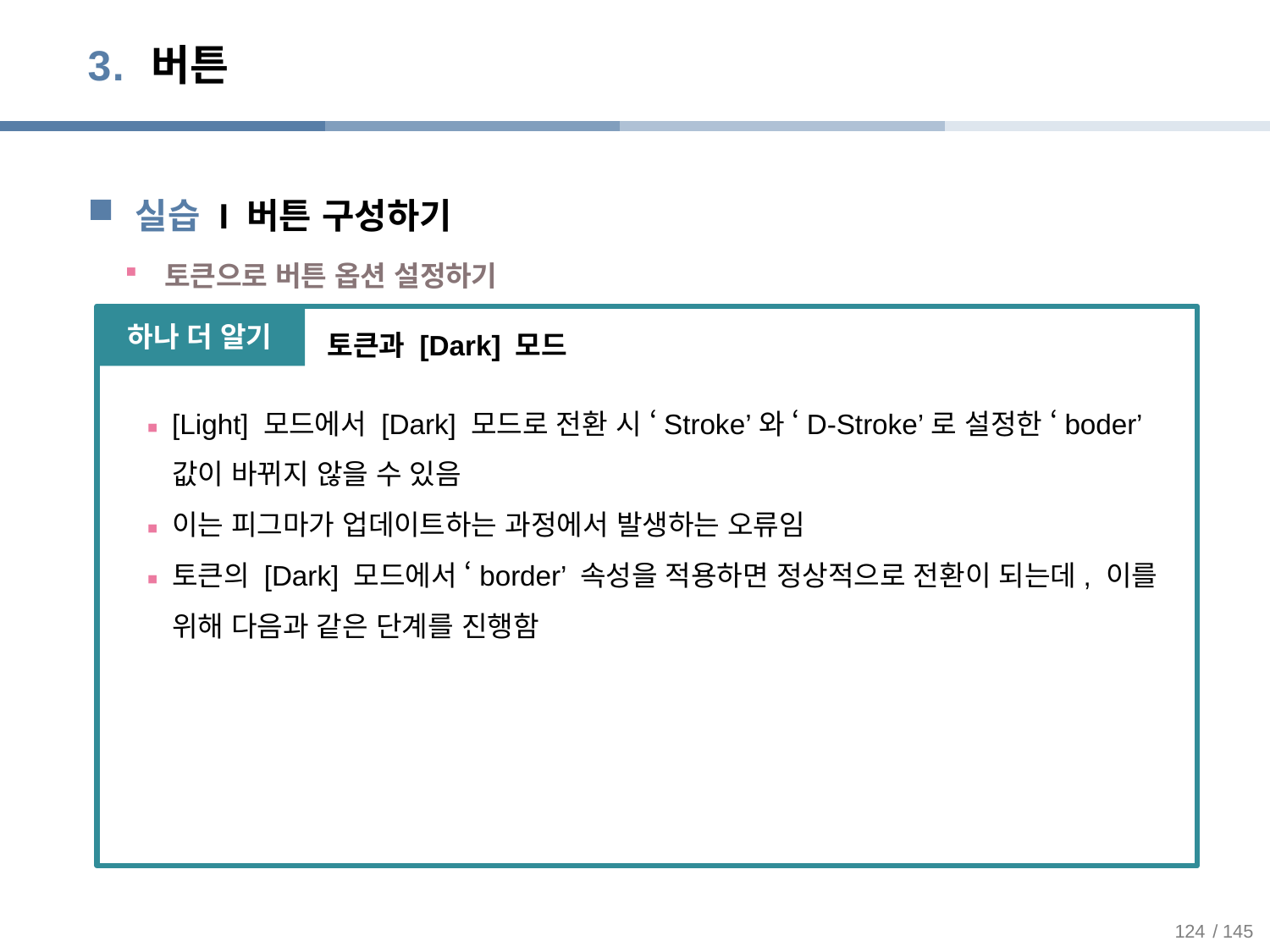

# 버튼
실습 I 버튼 구성하기
토큰으로 버튼 옵션 설정하기
06 키 스크린에 버튼 배치하기
토큰에서 [Dark] 모드를 끄고 [Assets]에 등록된 버튼을 키 스크린으로 배치
각 내용에 맞도록 문자를 변경

하나 더 알기
토큰과 [Dark] 모드
[Light] 모드에서 [Dark] 모드로 전환 시 ‘Stroke’와 ‘D-Stroke’로 설정한 ‘boder’값이 바뀌지 않을 수 있음
이는 피그마가 업데이트하는 과정에서 발생하는 오류임
토큰의 [Dark] 모드에서 ‘border’ 속성을 적용하면 정상적으로 전환이 되는데, 이를 위해 다음과 같은 단계를 진행함